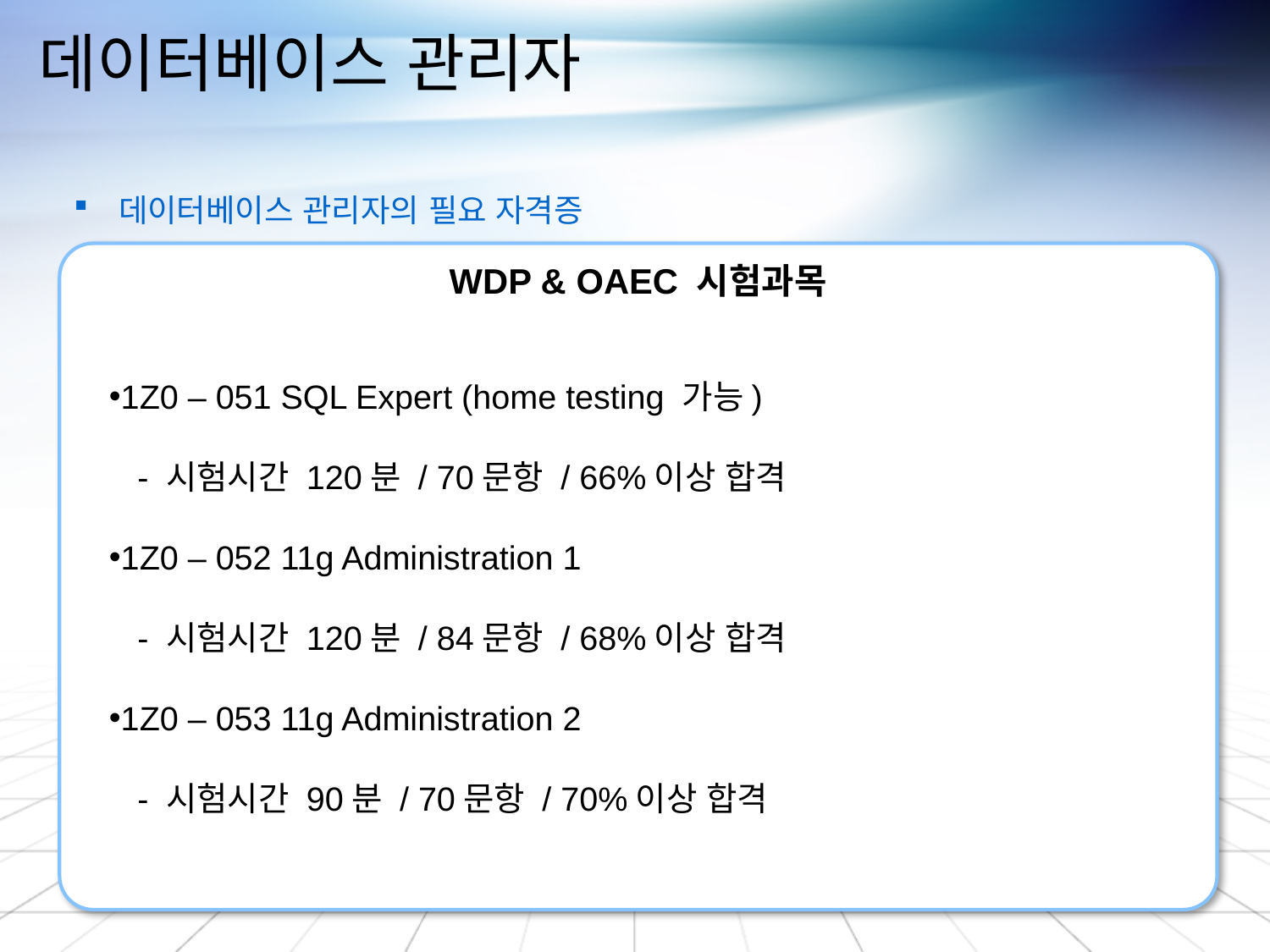

# 데이터베이스 관리자
 데이터베이스 관리자의 필요 자격증

WDP & OAEC 시험과목
1Z0 – 051 SQL Expert (home testing 가능)
  - 시험시간 120분 / 70문항 / 66%이상 합격
1Z0 – 052 11g Administration 1
  - 시험시간 120분 / 84문항 / 68%이상 합격
1Z0 – 053 11g Administration 2
  - 시험시간 90분 / 70문항 / 70%이상 합격